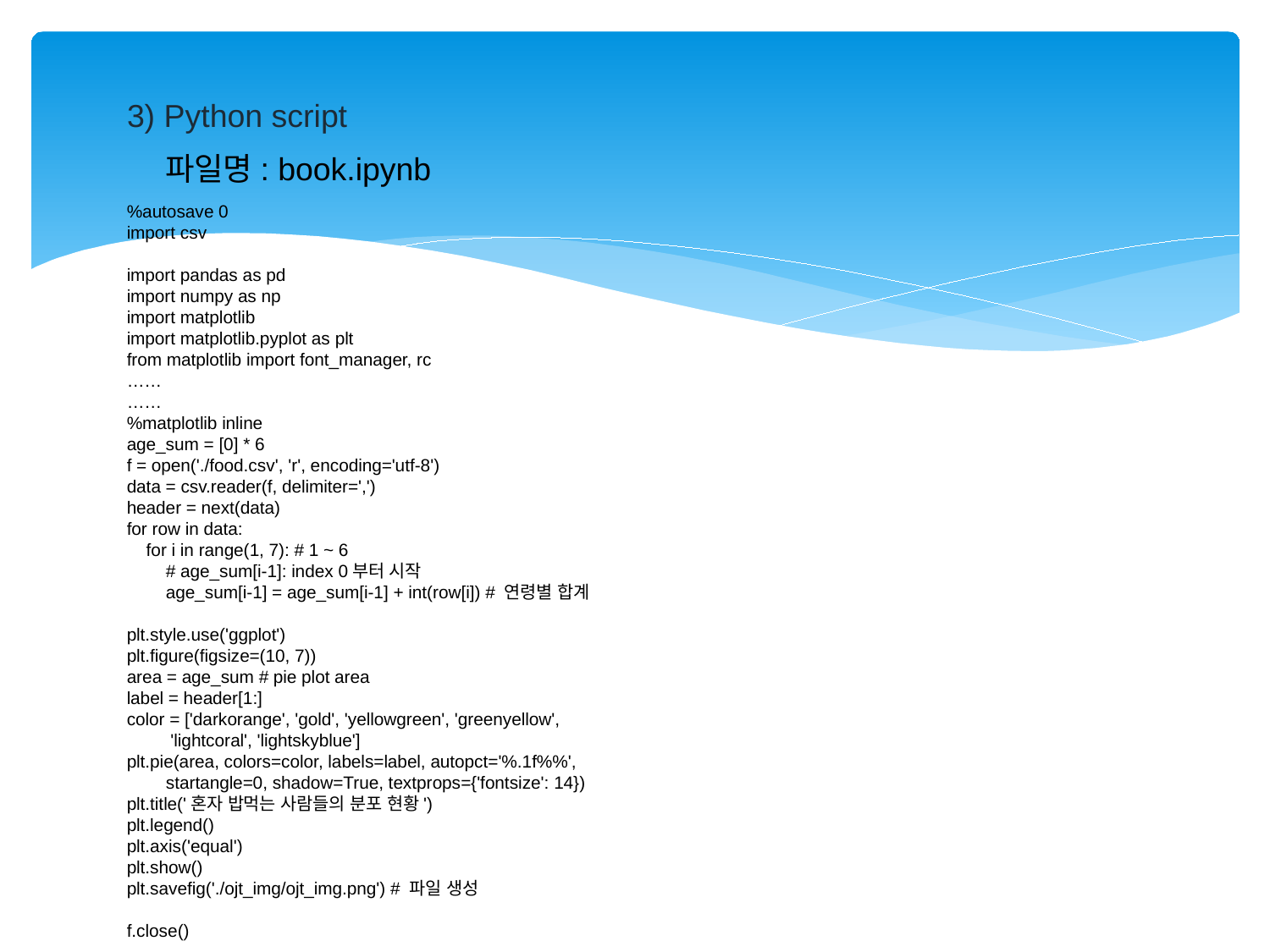

3) Python script
파일명: book.ipynb
%autosave 0
import csv

import pandas as pd
import numpy as np
import matplotlib
import matplotlib.pyplot as plt
from matplotlib import font_manager, rc
……
……
%matplotlib inline
age_sum = [0] * 6
f = open('./food.csv', 'r', encoding='utf-8')
data = csv.reader(f, delimiter=',')
header = next(data)
for row in data:
    for i in range(1, 7): # 1 ~ 6
        # age_sum[i-1]: index 0부터 시작
        age_sum[i-1] = age_sum[i-1] + int(row[i]) # 연령별 합계

plt.style.use('ggplot')
plt.figure(figsize=(10, 7))
area = age_sum # pie plot area
label = header[1:]
color = ['darkorange', 'gold', 'yellowgreen', 'greenyellow',
         'lightcoral', 'lightskyblue']
plt.pie(area, colors=color, labels=label, autopct='%.1f%%',
        startangle=0, shadow=True, textprops={'fontsize': 14})
plt.title('혼자 밥먹는 사람들의 분포 현황')
plt.legend()
plt.axis('equal')
plt.show()
plt.savefig('./ojt_img/ojt_img.png') # 파일 생성

f.close()